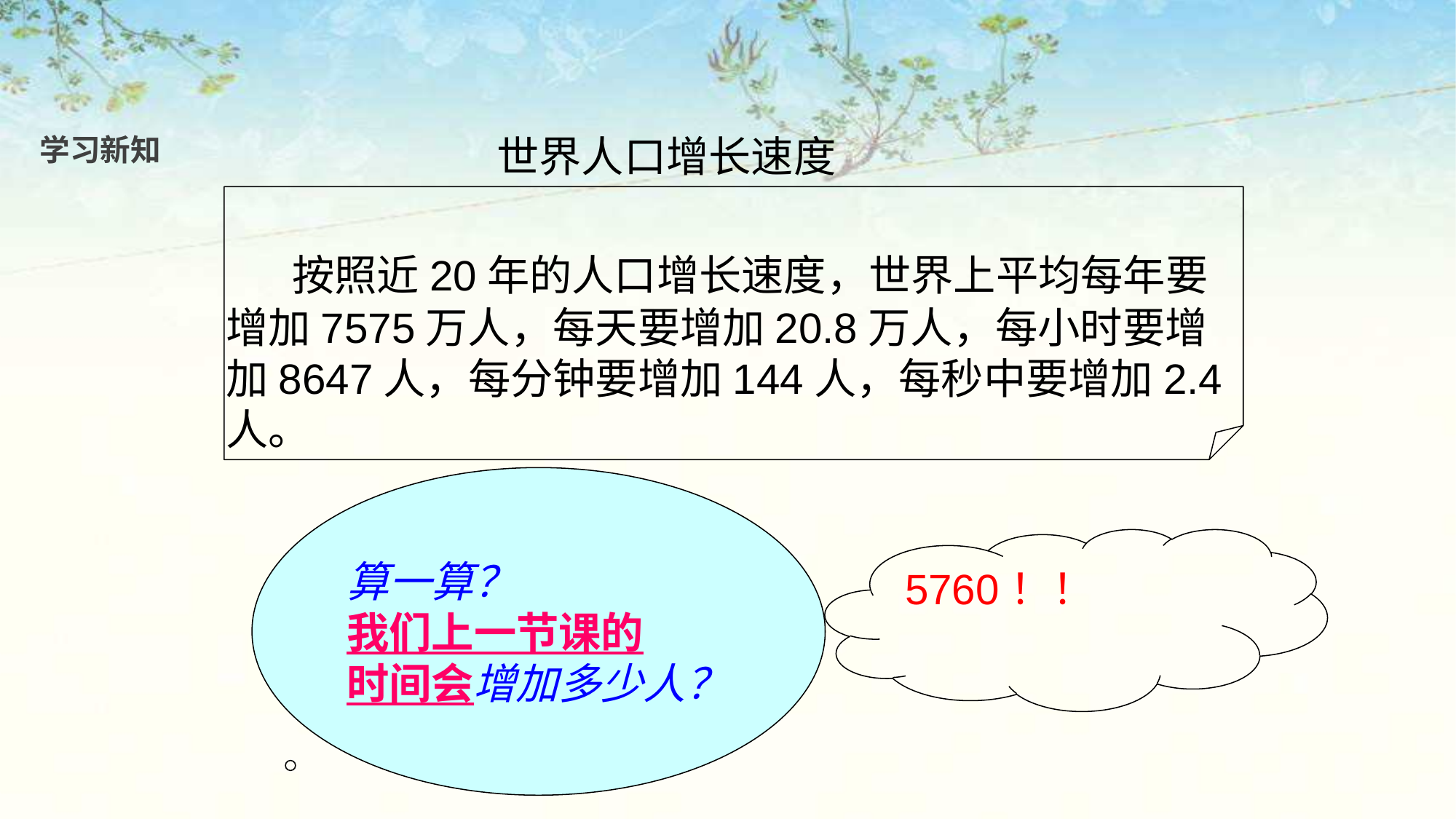

世界人口增长速度

     按照近20年的人口增长速度，世界上平均每年要增加7575万人，每天要增加20.8万人，每小时要增加8647人，每分钟要增加144人，每秒中要增加2.4人。
学习新知
算一算？
我们上一节课的
时间会增加多少人？
5760！！